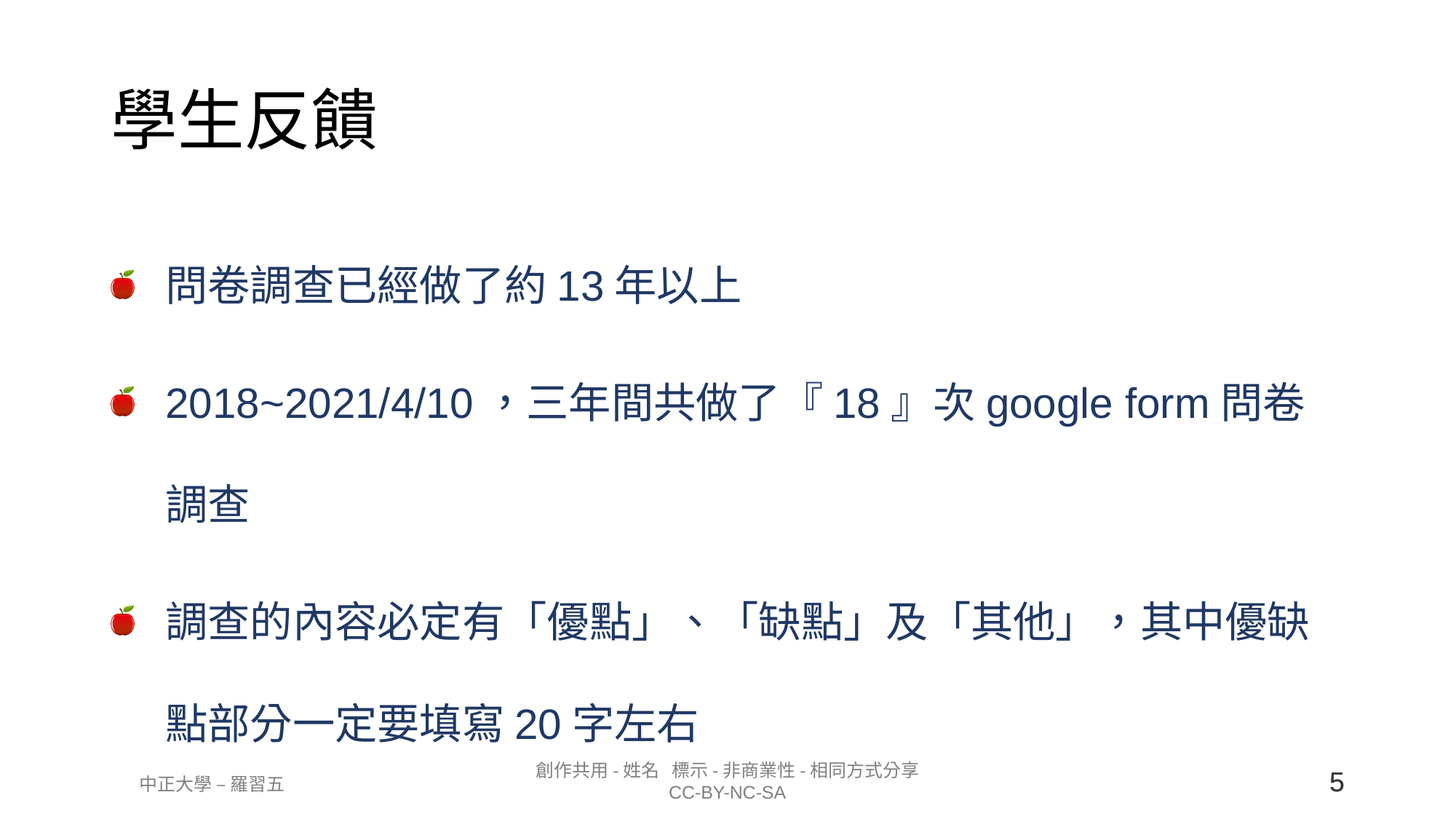

# 學生反饋
問卷調查已經做了約13年以上
2018~2021/4/10，三年間共做了『18』次google form問卷調查
調查的內容必定有「優點」、「缺點」及「其他」，其中優缺點部分一定要填寫20字左右